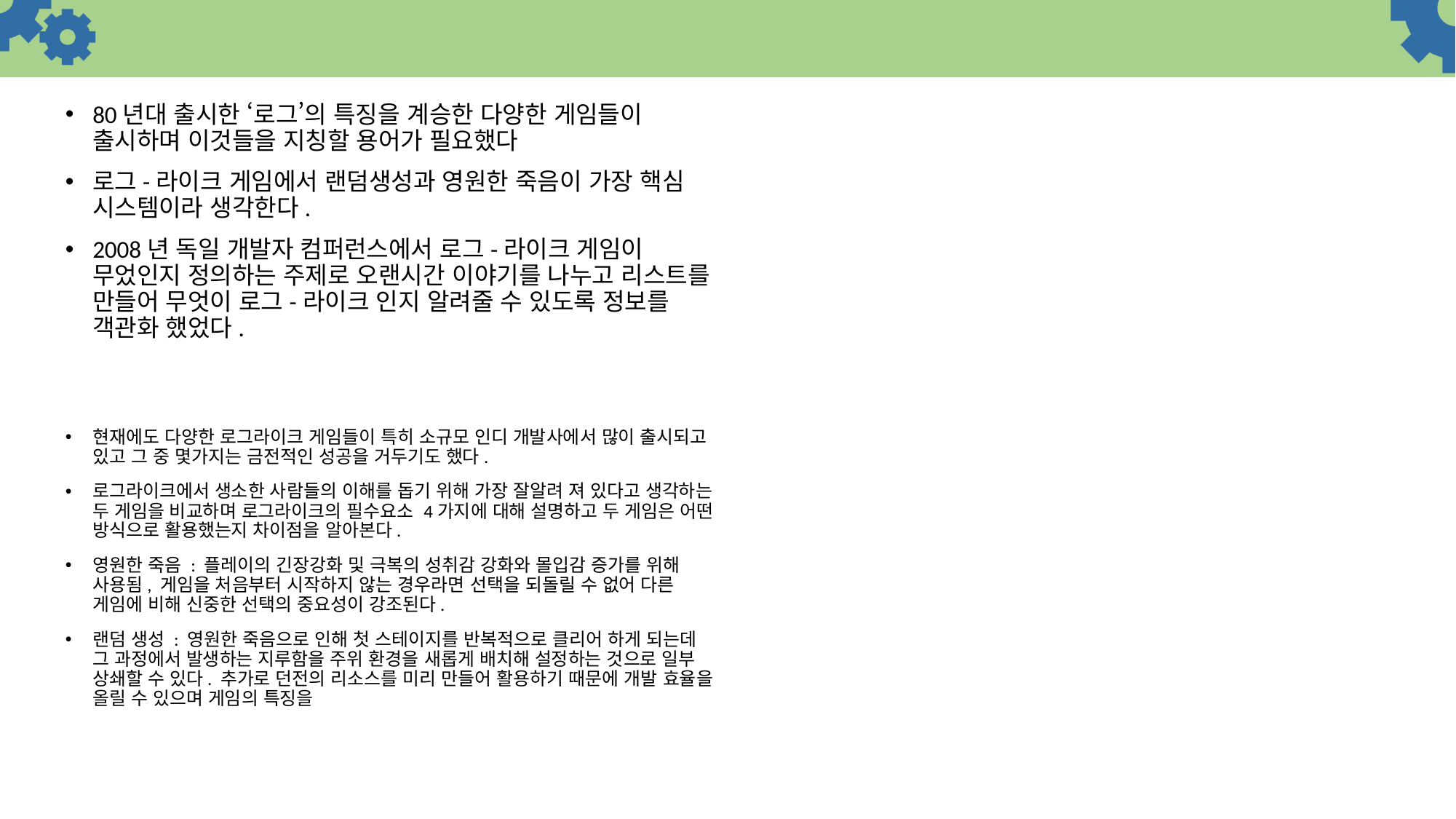

#
80년대 출시한 ‘로그’의 특징을 계승한 다양한 게임들이 출시하며 이것들을 지칭할 용어가 필요했다
로그-라이크 게임에서 랜덤생성과 영원한 죽음이 가장 핵심 시스템이라 생각한다.
2008년 독일 개발자 컴퍼런스에서 로그-라이크 게임이 무었인지 정의하는 주제로 오랜시간 이야기를 나누고 리스트를 만들어 무엇이 로그-라이크 인지 알려줄 수 있도록 정보를 객관화 했었다.

현재에도 다양한 로그라이크 게임들이 특히 소규모 인디 개발사에서 많이 출시되고 있고 그 중 몇가지는 금전적인 성공을 거두기도 했다.
로그라이크에서 생소한 사람들의 이해를 돕기 위해 가장 잘알려 져 있다고 생각하는 두 게임을 비교하며 로그라이크의 필수요소 4가지에 대해 설명하고 두 게임은 어떤 방식으로 활용했는지 차이점을 알아본다.
영원한 죽음 : 플레이의 긴장강화 및 극복의 성취감 강화와 몰입감 증가를 위해 사용됨, 게임을 처음부터 시작하지 않는 경우라면 선택을 되돌릴 수 없어 다른 게임에 비해 신중한 선택의 중요성이 강조된다.
랜덤 생성 : 영원한 죽음으로 인해 첫 스테이지를 반복적으로 클리어 하게 되는데 그 과정에서 발생하는 지루함을 주위 환경을 새롭게 배치해 설정하는 것으로 일부 상쇄할 수 있다. 추가로 던전의 리소스를 미리 만들어 활용하기 때문에 개발 효율을 올릴 수 있으며 게임의 특징을